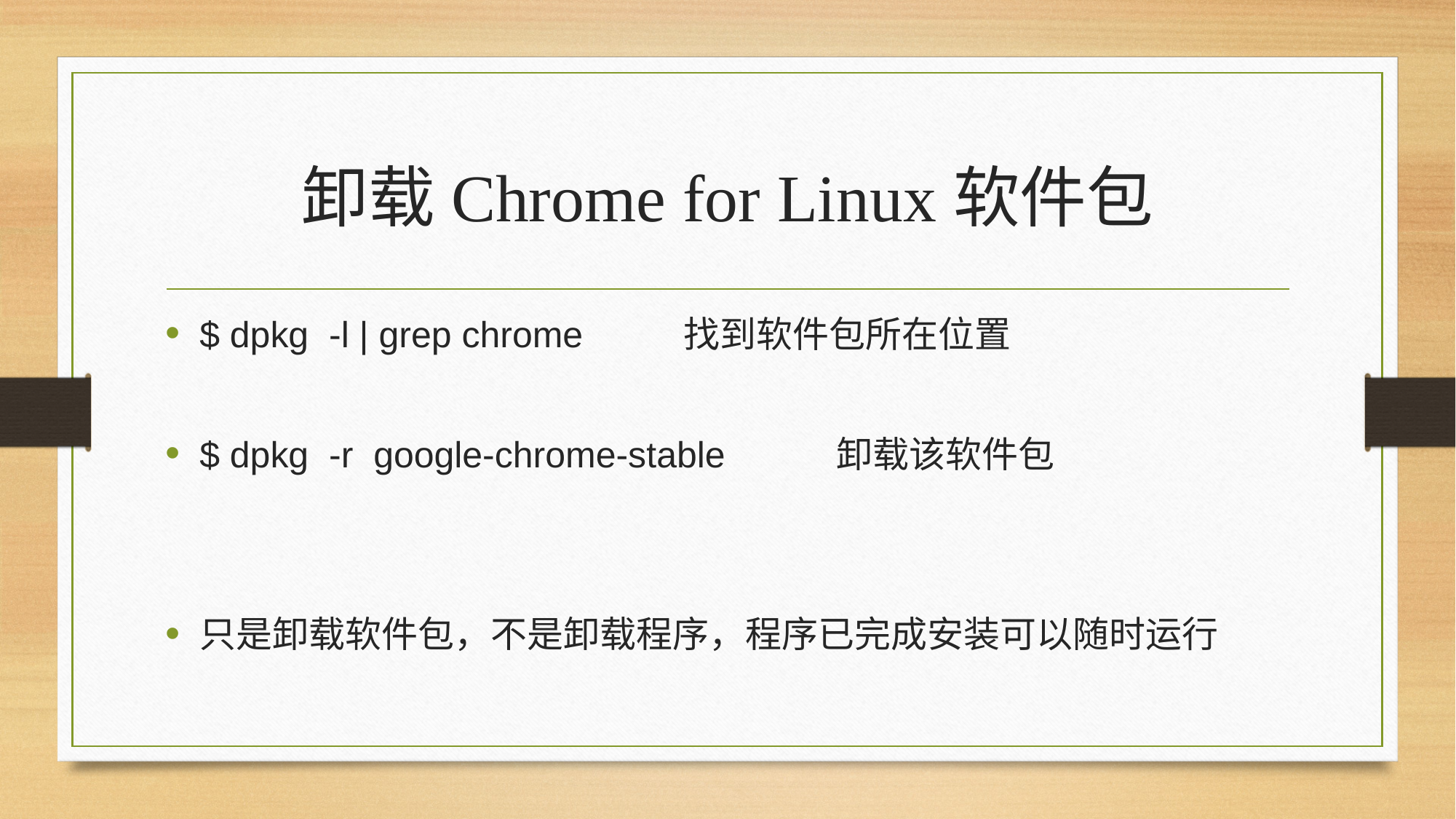

# 卸载Chrome for Linux软件包
$ dpkg  -l | grep chrome         找到软件包所在位置

$ dpkg  -r  google-chrome-stable          卸载该软件包

只是卸载软件包，不是卸载程序，程序已完成安装可以随时运行